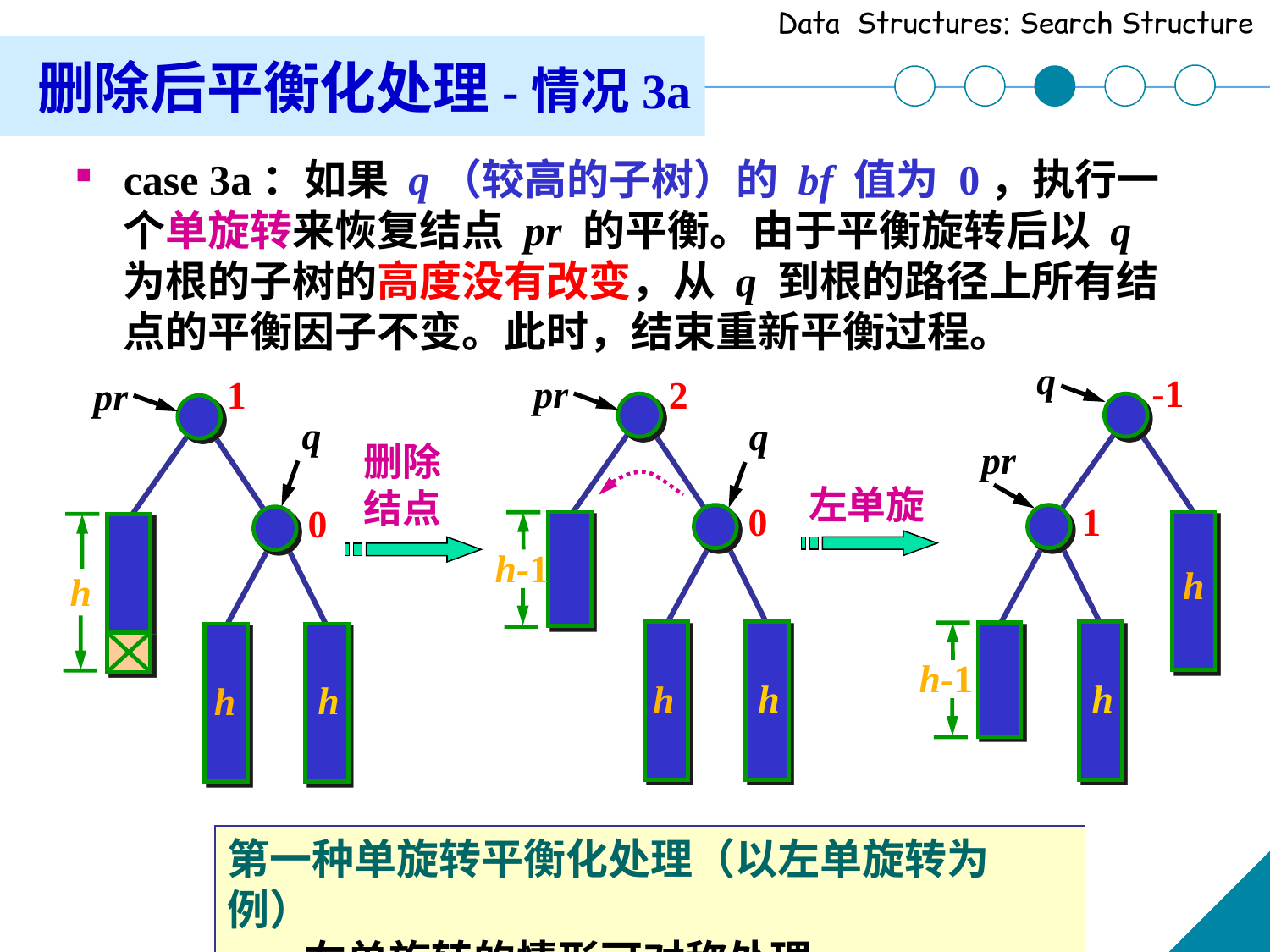

删除后平衡化处理-情况3a

case 3a：如果 q（较高的子树）的 bf 值为 0，执行一个单旋转来恢复结点 pr 的平衡。由于平衡旋转后以 q 为根的子树的高度没有改变，从 q 到根的路径上所有结点的平衡因子不变。此时，结束重新平衡过程。
q
-1

pr

1

h

h-1
h

1
pr

q

0

h

h

h
2
pr

q

0

h-1

h
h
删除
结点

左单旋

第一种单旋转平衡化处理（以左单旋转为例）
       右单旋转的情形可对称处理